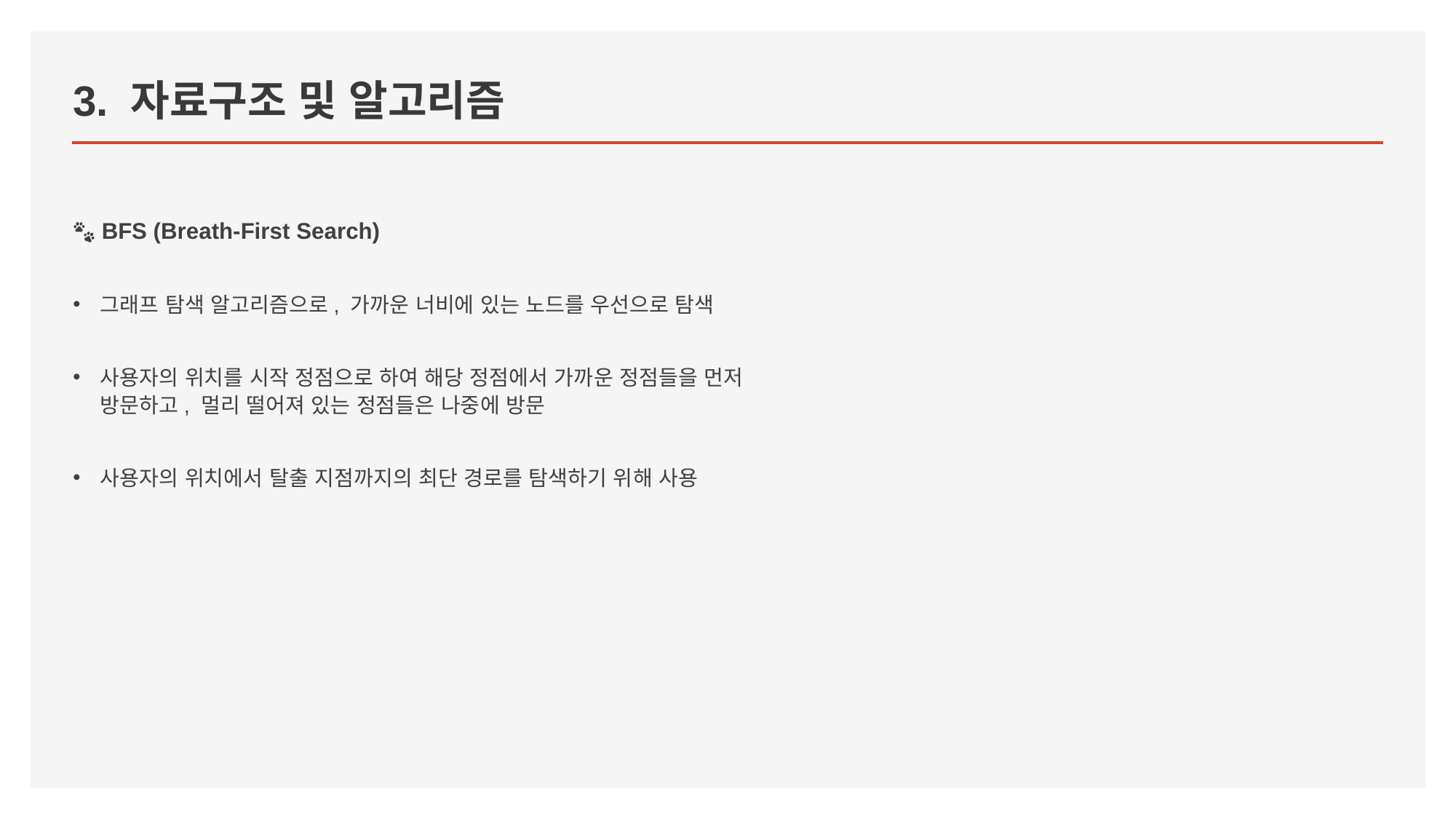

# 3. 자료구조 및 알고리즘
🐾 BFS (Breath-First Search)
그래프 탐색 알고리즘으로, 가까운 너비에 있는 노드를 우선으로 탐색
사용자의 위치를 시작 정점으로 하여 해당 정점에서 가까운 정점들을 먼저 방문하고, 멀리 떨어져 있는 정점들은 나중에 방문
사용자의 위치에서 탈출 지점까지의 최단 경로를 탐색하기 위해 사용